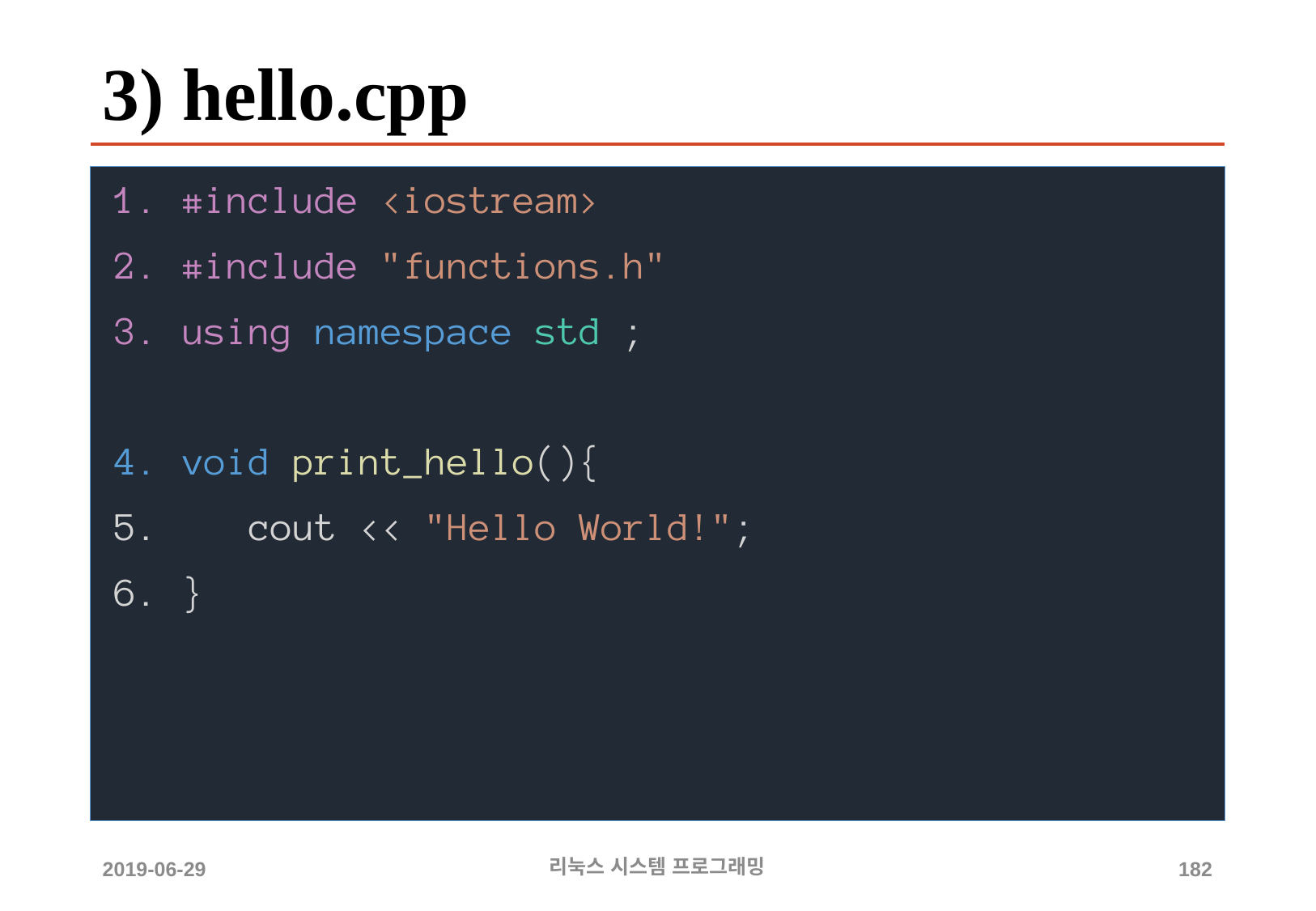

# 3) hello.cpp
#include <iostream>
#include "functions.h"
using namespace std ;

void print_hello(){
   cout << "Hello World!";
}

2019-06-29
리눅스 시스템 프로그래밍
182